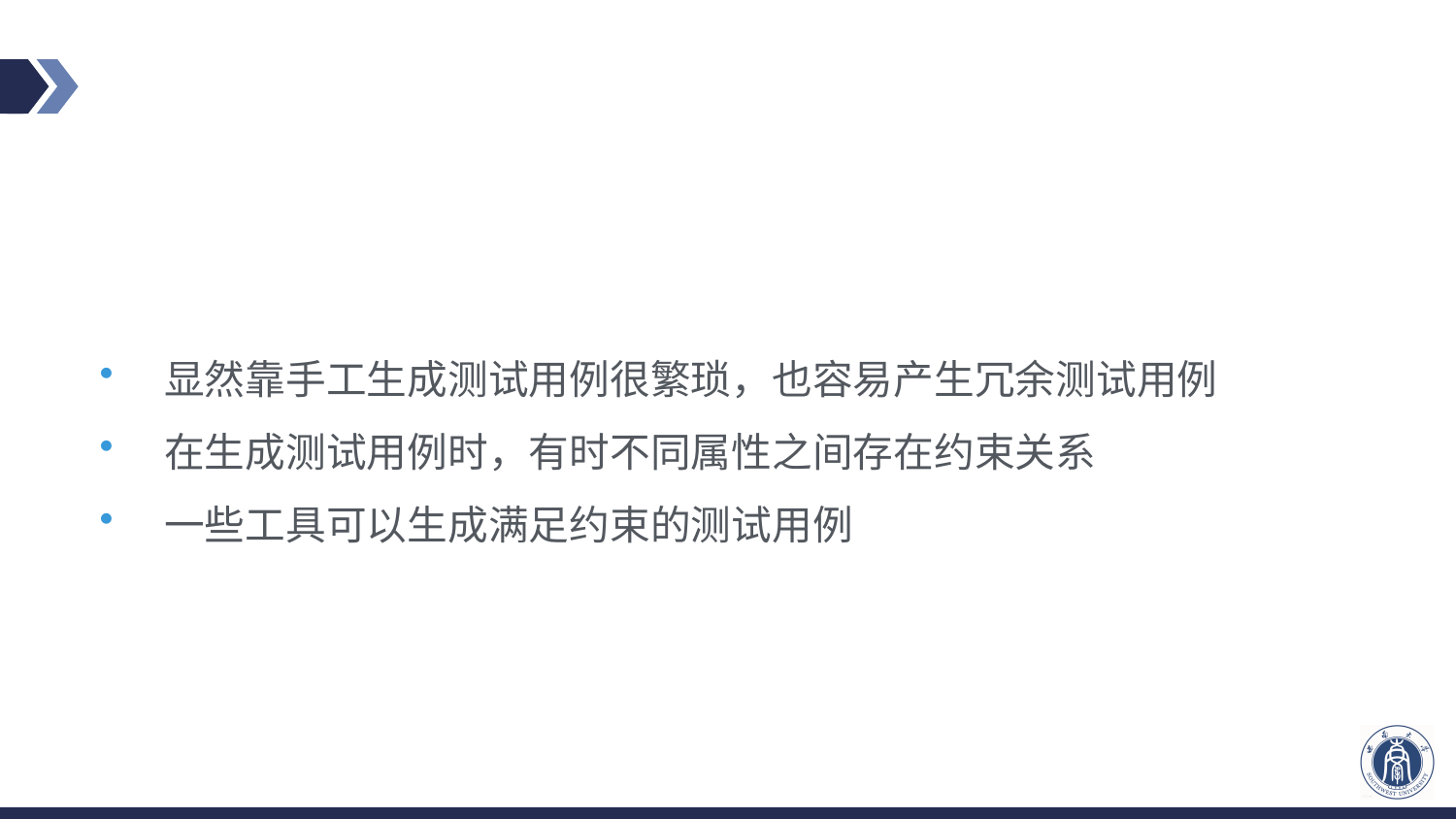

#
显然靠手工生成测试用例很繁琐，也容易产生冗余测试用例
在生成测试用例时，有时不同属性之间存在约束关系
一些工具可以生成满足约束的测试用例